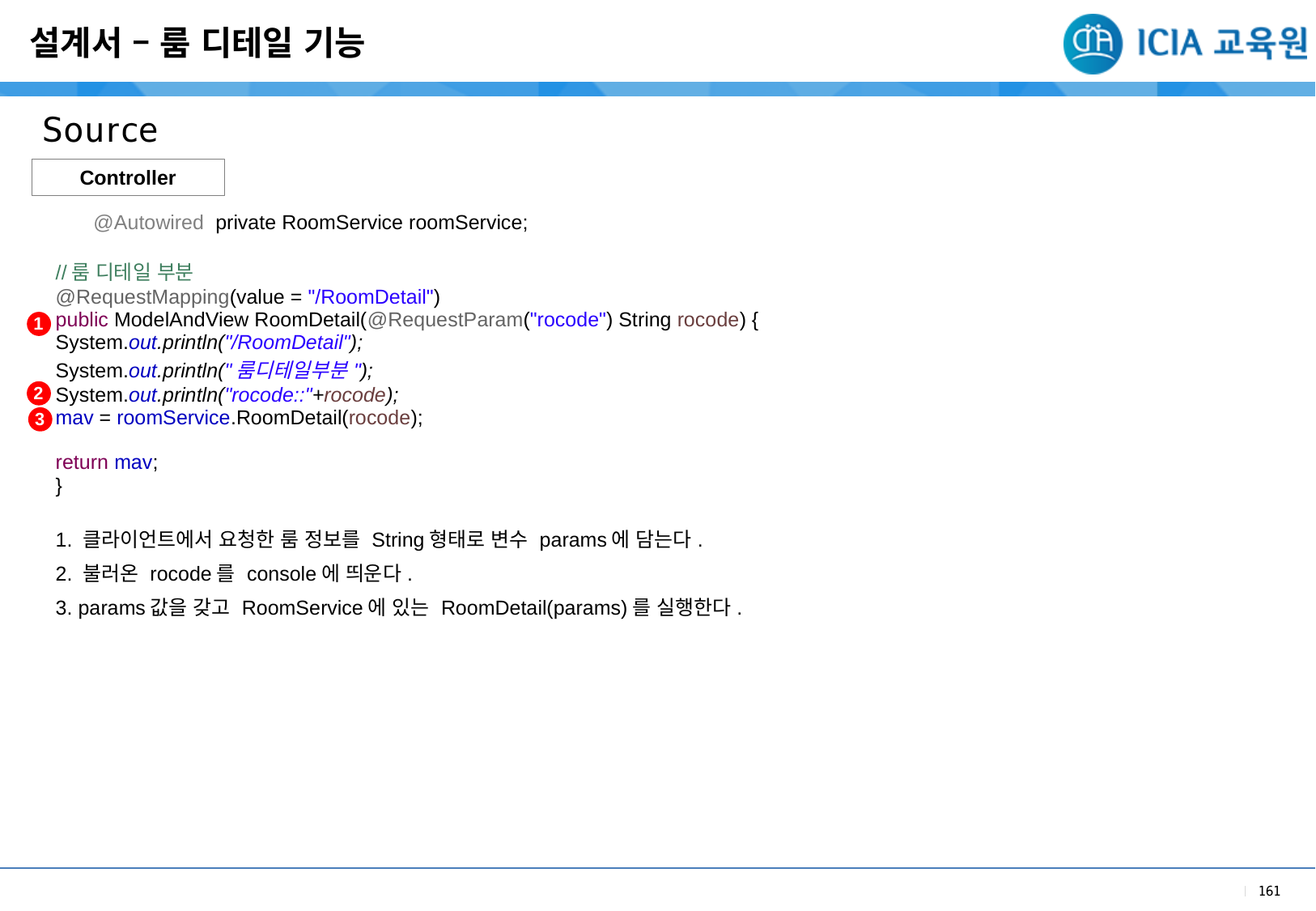

설계서 – 룸 디테일 기능
Source
Controller
| @Autowired private RoomService roomService; //룸 디테일 부분 @RequestMapping(value = "/RoomDetail") public ModelAndView RoomDetail(@RequestParam("rocode") String rocode) { System.out.println("/RoomDetail"); System.out.println("룸디테일부분"); System.out.println("rocode::"+rocode); mav = roomService.RoomDetail(rocode); return mav; } |
| --- |
| 1. 클라이언트에서 요청한 룸 정보를 String형태로 변수 params에 담는다. 2. 불러온 rocode를 console에 띄운다. 3. params값을 갖고 RoomService에 있는 RoomDetail(params)를 실행한다. |
1

2

3